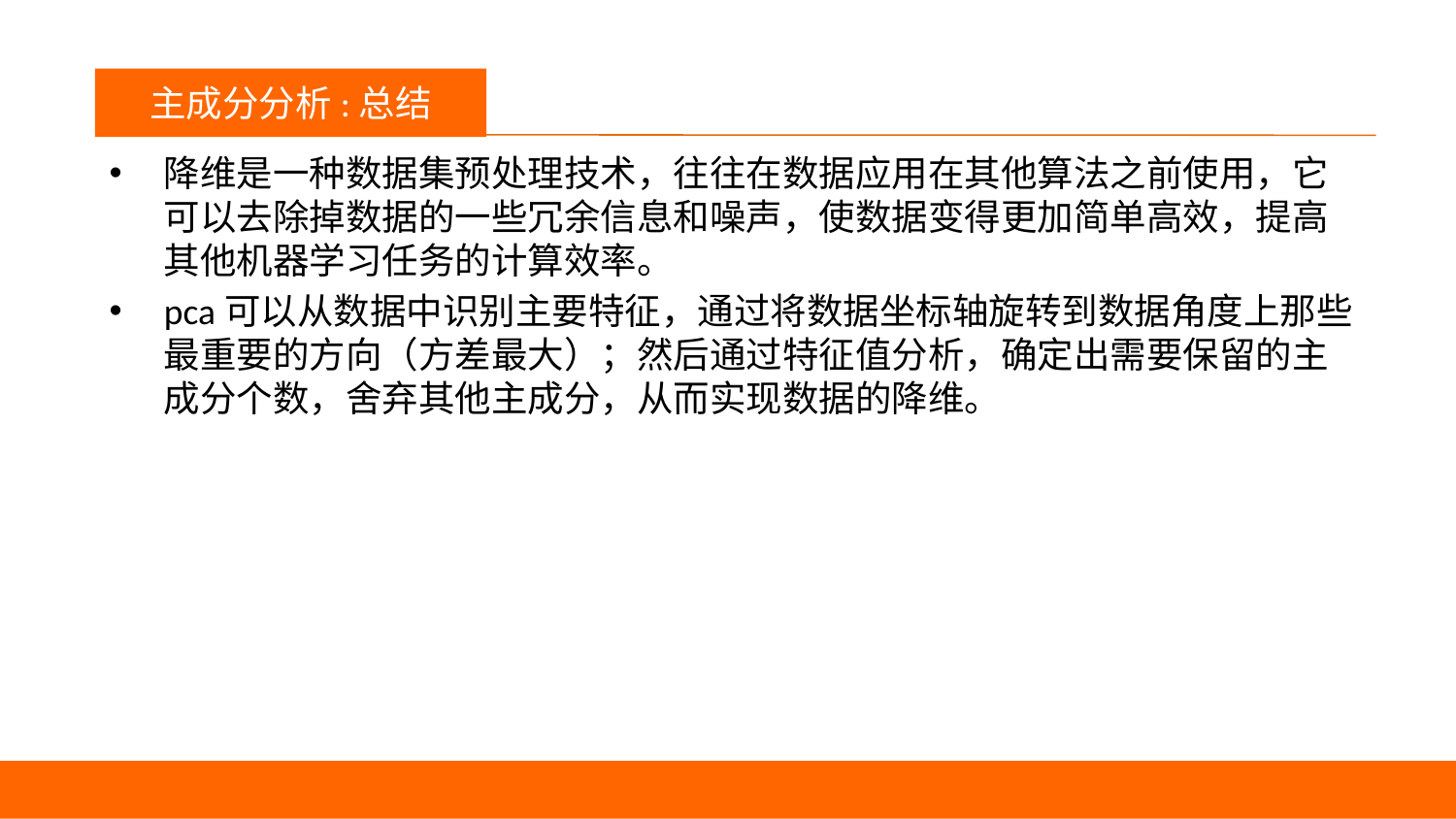

议程

主成分分析:总结
降维是一种数据集预处理技术，往往在数据应用在其他算法之前使用，它可以去除掉数据的一些冗余信息和噪声，使数据变得更加简单高效，提高其他机器学习任务的计算效率。
pca可以从数据中识别主要特征，通过将数据坐标轴旋转到数据角度上那些最重要的方向（方差最大）；然后通过特征值分析，确定出需要保留的主成分个数，舍弃其他主成分，从而实现数据的降维。